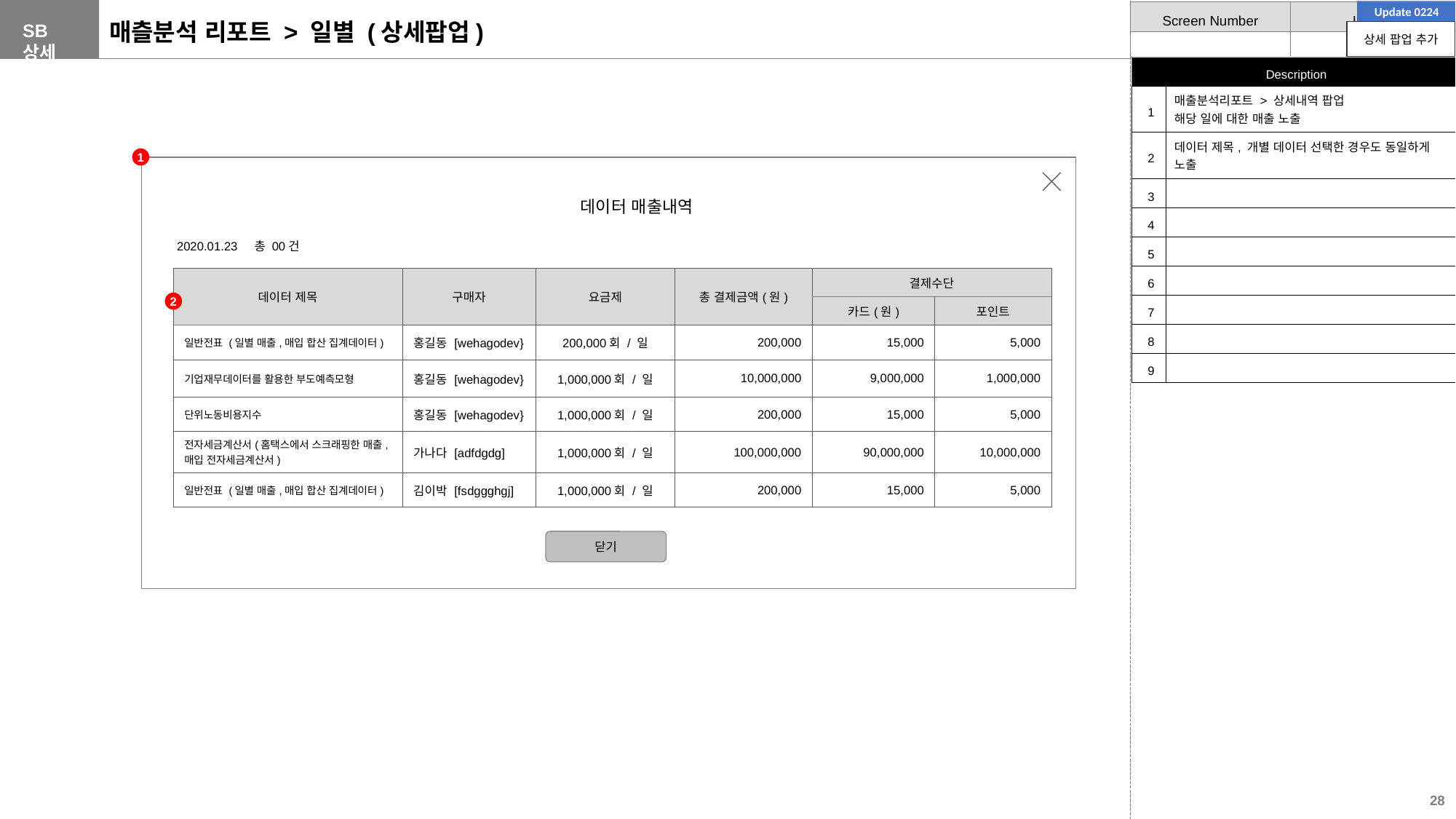

Update 0224
# 매츨분석 리포트 > 일별 (상세팝업)
상세 팝업 추가
| Description |  |
| --- | --- |
| 1 | 매출분석리포트 > 상세내역 팝업 해당 일에 대한 매출 노출 |
| 2 | 데이터 제목, 개별 데이터 선택한 경우도 동일하게 노출 |
| 3 |  |
| 4 |  |
| 5 |  |
| 6 |  |
| 7 |  |
| 8 |  |
| 9 |  |
1

데이터 매출내역
2020.01.23    총 00건
| 데이터 제목 | 구매자 | 요금제 | 총 결제금액(원) | 결제수단 |  |
| --- | --- | --- | --- | --- | --- |
|  |  |  |  | 카드(원) | 포인트 |
| 일반전표 (일별 매출,매입 합산 집계데이터) | 홍길동 [wehagodev} | 200,000회 / 일 | 200,000 | 15,000 | 5,000 |
| 기업재무데이터를 활용한 부도예측모형 | 홍길동 [wehagodev} | 1,000,000회 / 일 | 10,000,000 | 9,000,000 | 1,000,000 |
| 단위노동비용지수 | 홍길동 [wehagodev} | 1,000,000회 / 일 | 200,000 | 15,000 | 5,000 |
| 전자세금계산서(홈택스에서 스크래핑한 매출, 매입 전자세금계산서) | 가나다 [adfdgdg] | 1,000,000회 / 일 | 100,000,000 | 90,000,000 | 10,000,000 |
| 일반전표 (일별 매출,매입 합산 집계데이터) | 김이박 [fsdggghgj] | 1,000,000회 / 일 | 200,000 | 15,000 | 5,000 |
2
닫기